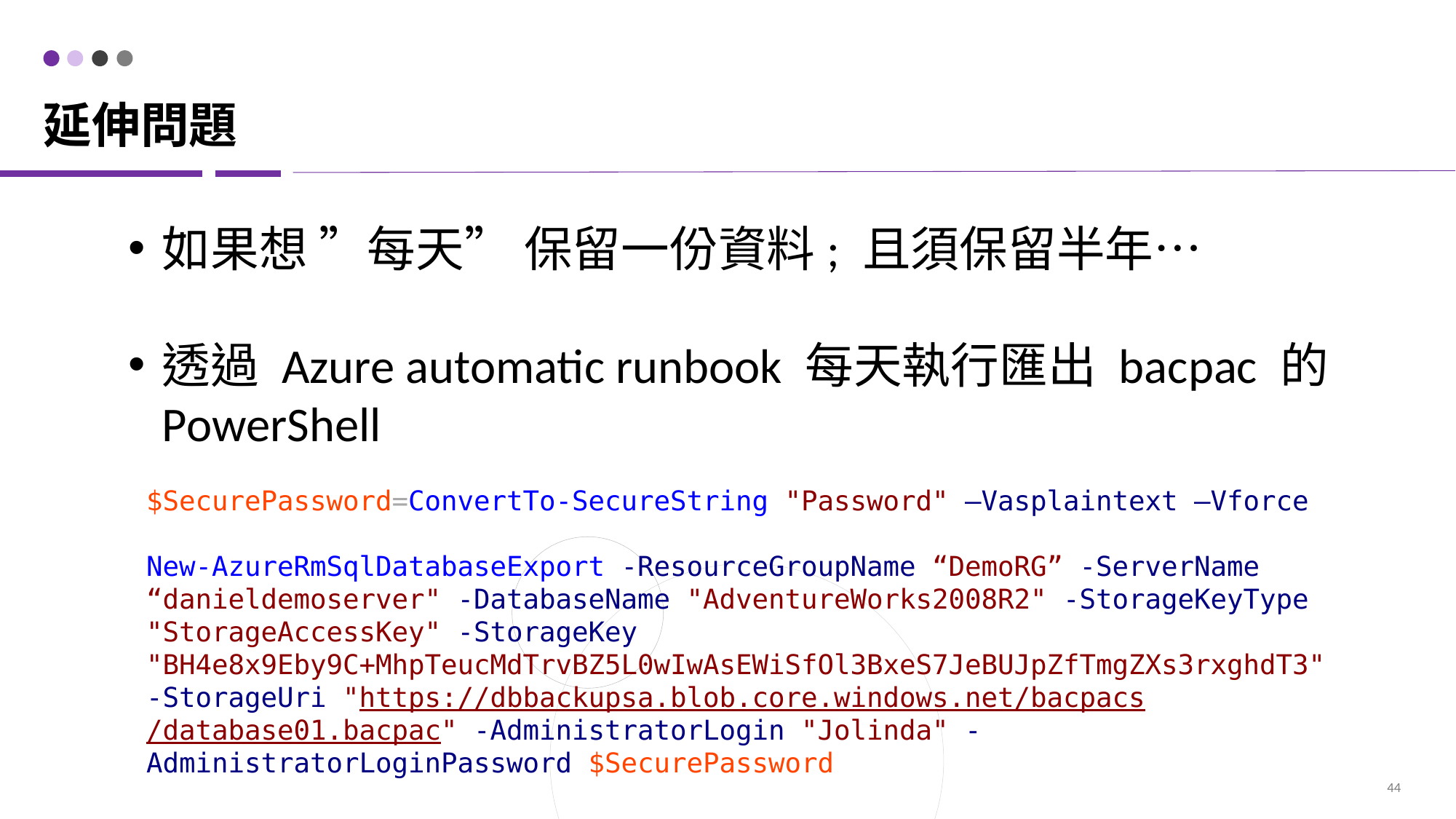

# 延伸問題
如果想 ”每天” 保留一份資料; 且須保留半年…

透過 Azure automatic runbook 每天執行匯出 bacpac 的 PowerShell

$SecurePassword=ConvertTo-SecureString "Password" –Vasplaintext –Vforce

New-AzureRmSqlDatabaseExport -ResourceGroupName “DemoRG” -ServerName “danieldemoserver" -DatabaseName "AdventureWorks2008R2" -StorageKeyType "StorageAccessKey" -StorageKey "BH4e8x9Eby9C+MhpTeucMdTrvBZ5L0wIwAsEWiSfOl3BxeS7JeBUJpZfTmgZXs3rxghdT3" -StorageUri "https://dbbackupsa.blob.core.windows.net/bacpacs/database01.bacpac" -AdministratorLogin "Jolinda" -AdministratorLoginPassword $SecurePassword

44